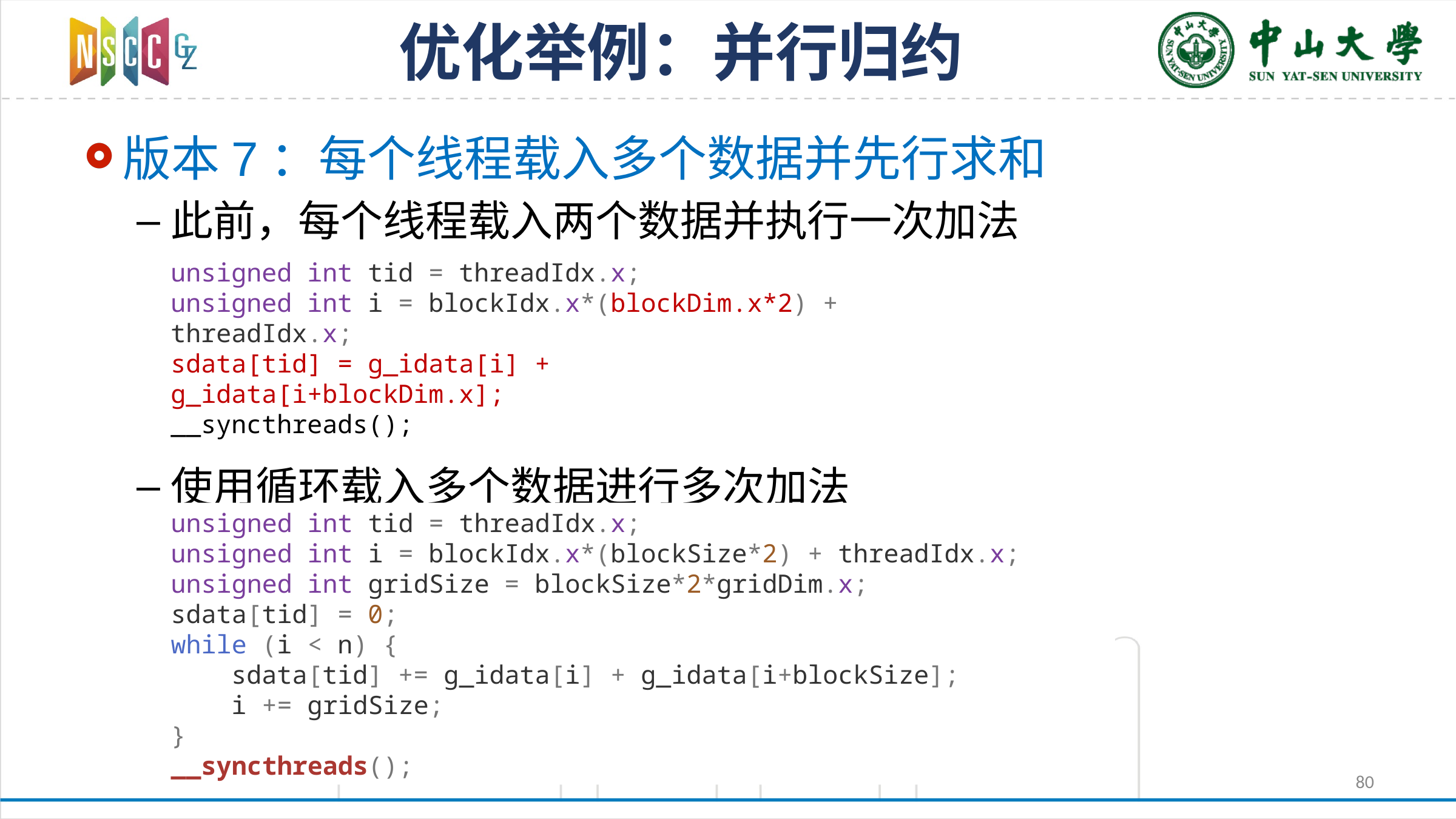

# 优化举例：并行归约
版本7：每个线程载入多个数据并先行求和
此前，每个线程载入两个数据并执行一次加法

使用循环载入多个数据进行多次加法

unsigned int tid = threadIdx.x;
unsigned int i = blockIdx.x*(blockDim.x*2) + threadIdx.x;
sdata[tid] = g_idata[i] + g_idata[i+blockDim.x];
__syncthreads();
unsigned int tid = threadIdx.x;
unsigned int i = blockIdx.x*(blockSize*2) + threadIdx.x;
unsigned int gridSize = blockSize*2*gridDim.x;
sdata[tid] = 0;
while (i < n) {
    sdata[tid] += g_idata[i] + g_idata[i+blockSize];
    i += gridSize;
}
__syncthreads();
80